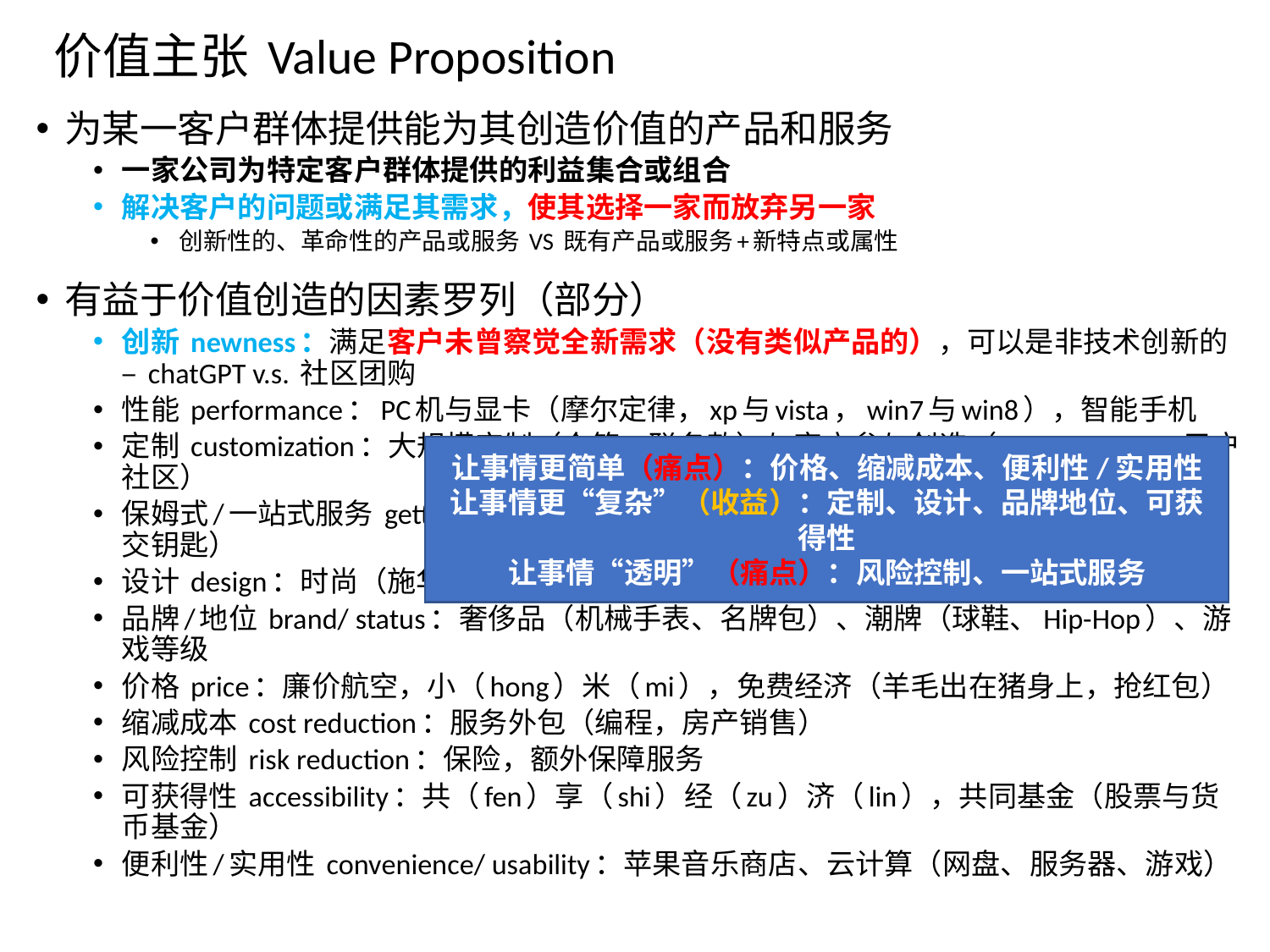

# 价值主张 Value Proposition
为某一客户群体提供能为其创造价值的产品和服务
一家公司为特定客户群体提供的利益集合或组合
解决客户的问题或满足其需求，使其选择一家而放弃另一家
创新性的、革命性的产品或服务 VS 既有产品或服务+新特点或属性

有益于价值创造的因素罗列（部分）
创新 newness：满足客户未曾察觉全新需求（没有类似产品的），可以是非技术创新的 – chatGPT v.s. 社区团购
性能 performance：PC机与显卡（摩尔定律，xp与vista，win7与win8），智能手机
定制 customization：大规模定制（众筹，联名款）与客户参与创造（MIUI，UGC，用户社区）
保姆式/一站式服务 getting the job done：飞机引擎维护、咨询公司、BOT工程（总包-交钥匙）
设计 design：时尚（施华洛世奇）、消费电子产品（苹果、索尼大法、锤子手机）
品牌/地位 brand/ status：奢侈品（机械手表、名牌包）、潮牌（球鞋、Hip-Hop）、游戏等级
价格 price：廉价航空，小（hong）米（mi），免费经济（羊毛出在猪身上，抢红包）
缩减成本 cost reduction：服务外包（编程，房产销售）
风险控制 risk reduction：保险，额外保障服务
可获得性 accessibility：共（fen）享（shi）经（zu）济（lin），共同基金（股票与货币基金）
便利性/实用性 convenience/ usability：苹果音乐商店、云计算（网盘、服务器、游戏）

让事情更简单（痛点）：价格、缩减成本、便利性/实用性
让事情更“复杂”（收益）：定制、设计、品牌地位、可获得性
让事情“透明”（痛点）：风险控制、一站式服务